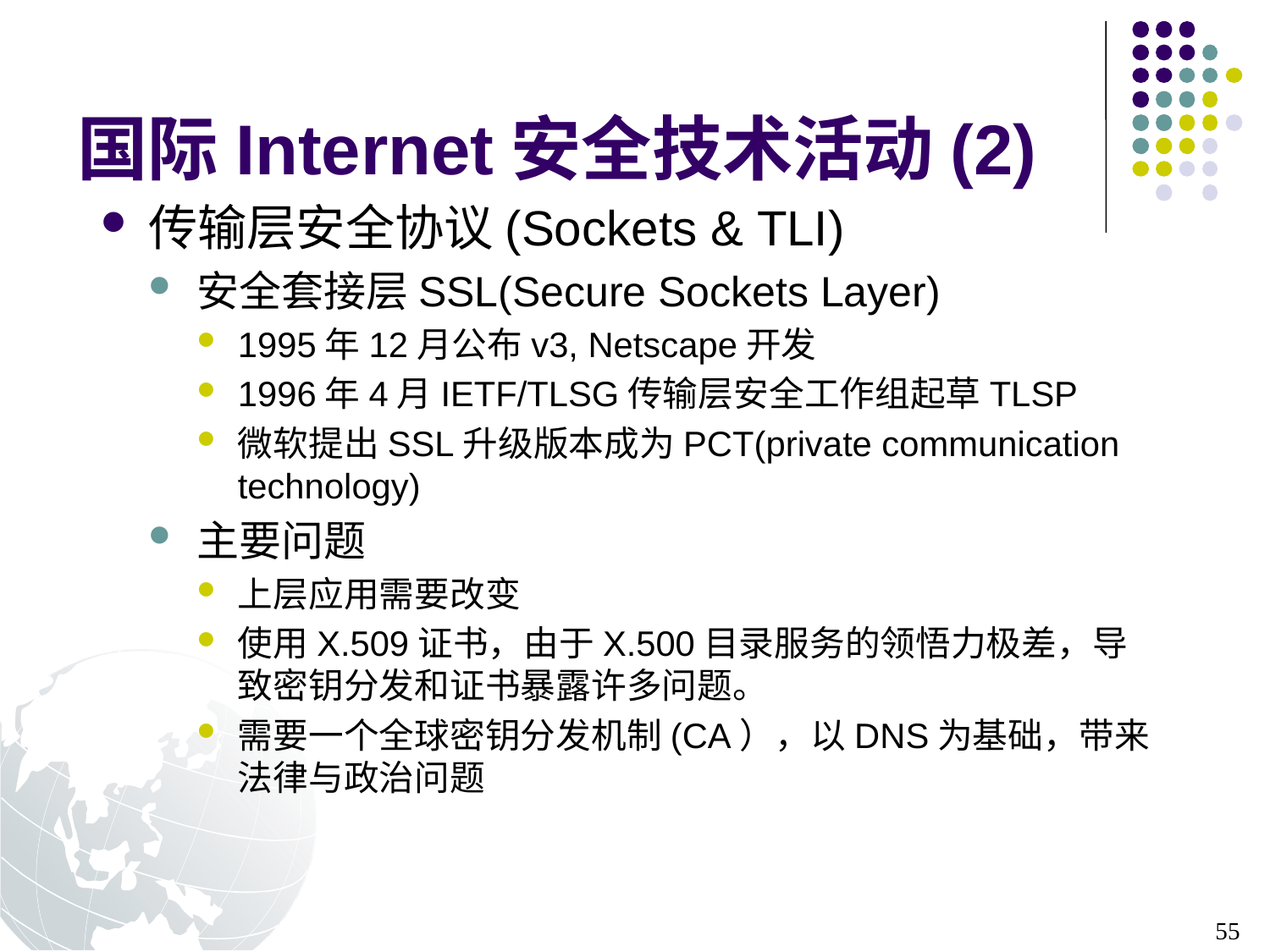

# 国际Internet安全技术活动(2)
传输层安全协议(Sockets & TLI)
安全套接层SSL(Secure Sockets Layer)
1995年12月公布v3, Netscape开发
1996年4月IETF/TLSG传输层安全工作组起草TLSP
微软提出SSL升级版本成为PCT(private communication technology)
主要问题
上层应用需要改变
使用X.509证书，由于X.500目录服务的领悟力极差，导致密钥分发和证书暴露许多问题。
需要一个全球密钥分发机制(CA），以DNS为基础，带来法律与政治问题